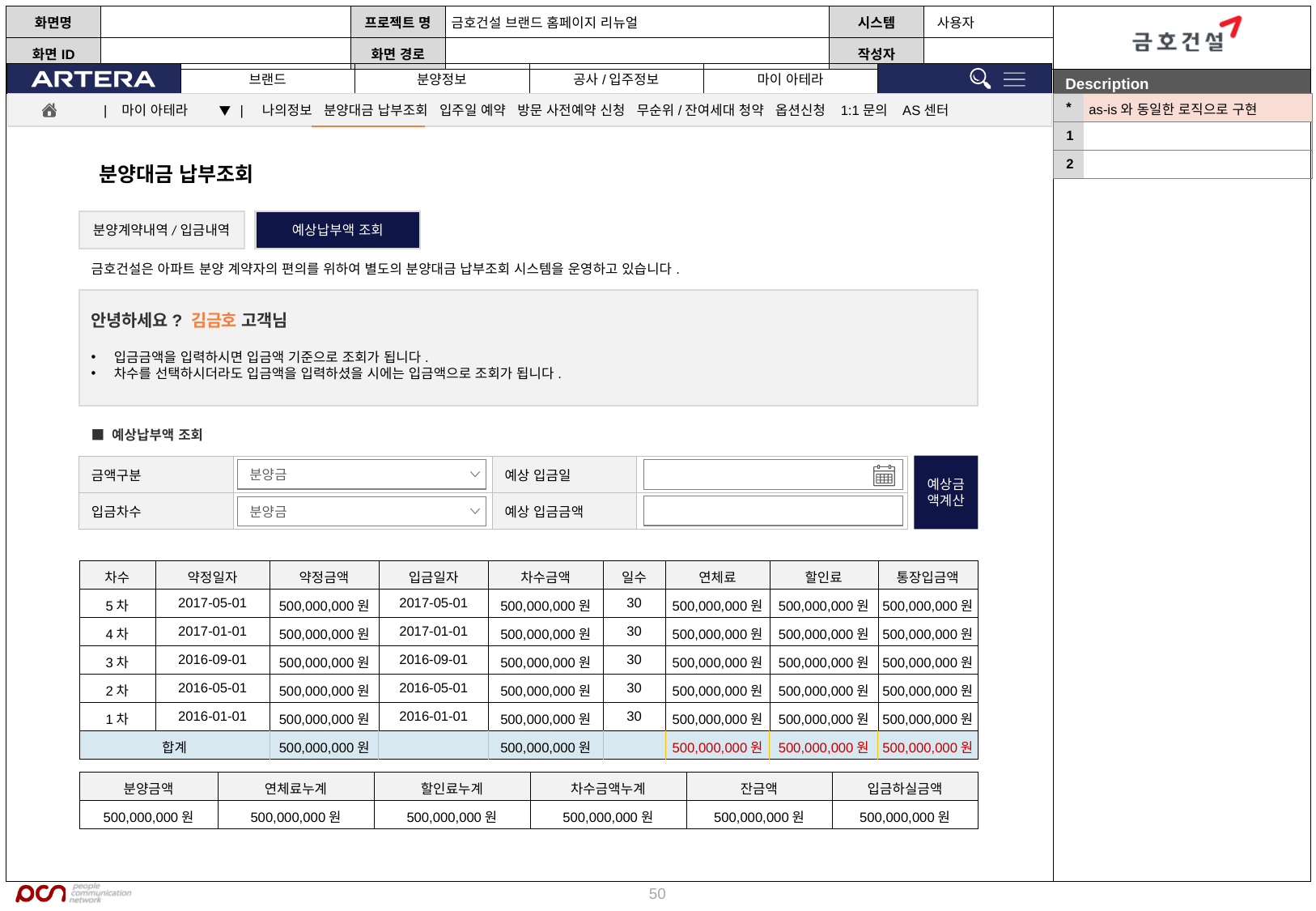

| \* | as-is와 동일한 로직으로 구현 |
| --- | --- |
| 1 |  |
| 2 |  |
|   마이 아테라        ▼  |    나의정보   분양대금 납부조회   입주일 예약   방문 사전예약 신청   무순위/잔여세대 청약   옵션신청   1:1문의   AS센터

분양대금 납부조회
분양계약내역/입금내역
예상납부액 조회
금호건설은 아파트 분양 계약자의 편의를 위하여 별도의 분양대금 납부조회 시스템을 운영하고 있습니다.

안녕하세요? 김금호 고객님

입금금액을 입력하시면 입금액 기준으로 조회가 됩니다.
차수를 선택하시더라도 입금액을 입력하셨을 시에는 입금액으로 조회가 됩니다.
■ 예상납부액 조회
예상금액계산
| 금액구분 |  | 예상 입금일 |  |
| --- | --- | --- | --- |
| 입금차수 |  | 예상 입금금액 |  |
분양금

분양금

| 차수 | 약정일자 | 약정금액 | 입금일자 | 차수금액 | 일수 | 연체료 | 할인료 | 통장입금액 |
| --- | --- | --- | --- | --- | --- | --- | --- | --- |
| 5차 | 2017-05-01 | 500,000,000원 | 2017-05-01 | 500,000,000원 | 30 | 500,000,000원 | 500,000,000원 | 500,000,000원 |
| 4차 | 2017-01-01 | 500,000,000원 | 2017-01-01 | 500,000,000원 | 30 | 500,000,000원 | 500,000,000원 | 500,000,000원 |
| 3차 | 2016-09-01 | 500,000,000원 | 2016-09-01 | 500,000,000원 | 30 | 500,000,000원 | 500,000,000원 | 500,000,000원 |
| 2차 | 2016-05-01 | 500,000,000원 | 2016-05-01 | 500,000,000원 | 30 | 500,000,000원 | 500,000,000원 | 500,000,000원 |
| 1차 | 2016-01-01 | 500,000,000원 | 2016-01-01 | 500,000,000원 | 30 | 500,000,000원 | 500,000,000원 | 500,000,000원 |
| 합계 |  | 500,000,000원 |  | 500,000,000원 |  | 500,000,000원 | 500,000,000원 | 500,000,000원 |
| 분양금액 | 연체료누계 | 할인료누계 | 차수금액누계 | 잔금액 | 입금하실금액 |
| --- | --- | --- | --- | --- | --- |
| 500,000,000원 | 500,000,000원 | 500,000,000원 | 500,000,000원 | 500,000,000원 | 500,000,000원 |